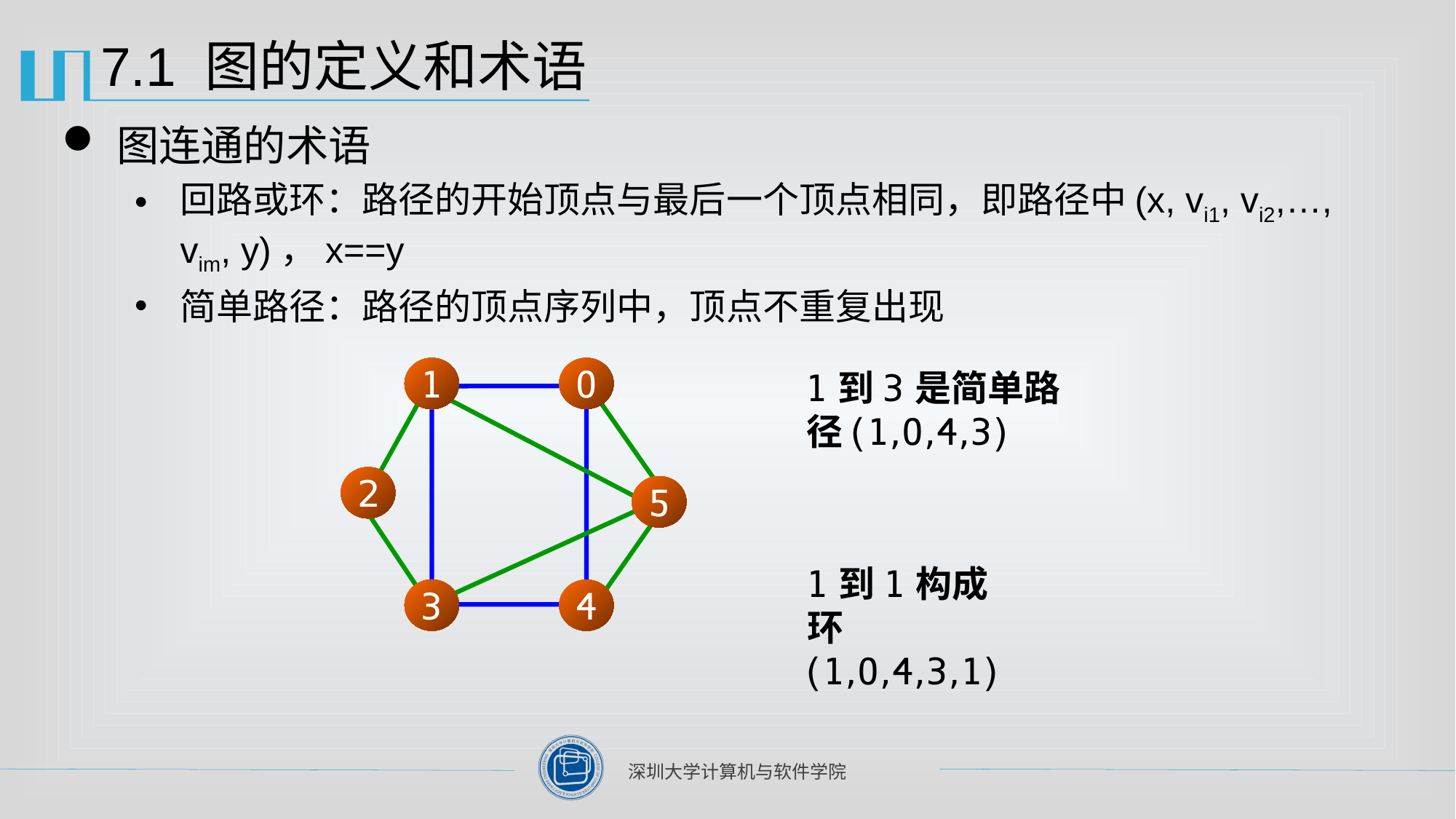

# 7.1 图的定义和术语
图连通的术语
回路或环：路径的开始顶点与最后一个顶点相同，即路径中(x, vi1, vi2,…, vim, y)，x==y
简单路径：路径的顶点序列中，顶点不重复出现

1
0
2
5
3
4

1到3是简单路径(1,0,4,3)
1到1构成环(1,0,4,3,1)
18